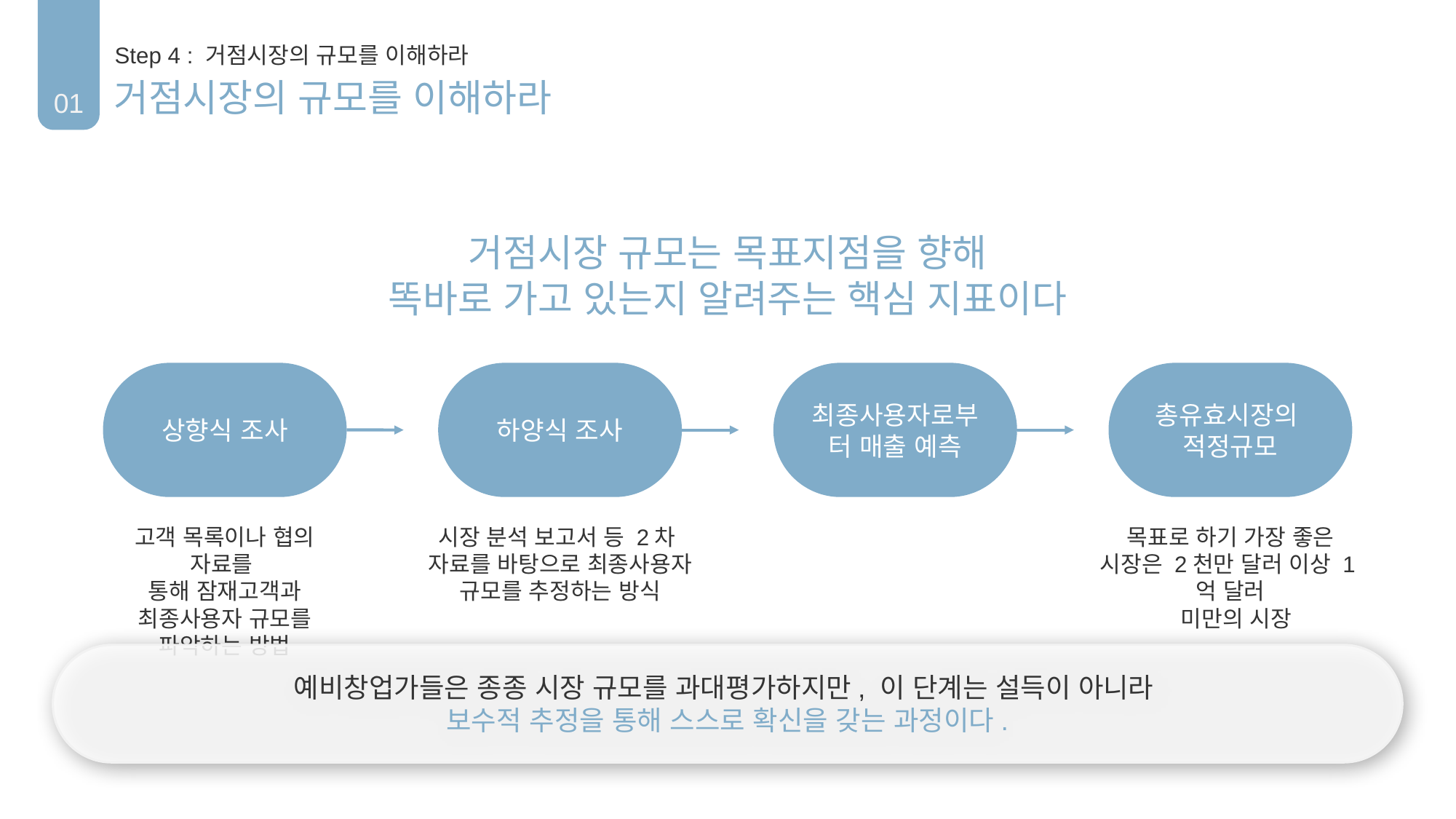

01
Step 4 : 거점시장의 규모를 이해하라
거점시장의 규모를 이해하라
거점시장 규모는 목표지점을 향해
똑바로 가고 있는지 알려주는 핵심 지표이다
상향식 조사
하양식 조사
최종사용자로부터 매출 예측
총유효시장의
적정규모
고객 목록이나 협의 자료를
통해 잠재고객과 최종사용자 규모를 파악하는 방법
시장 분석 보고서 등 2차
자료를 바탕으로 최종사용자 규모를 추정하는 방식
목표로 하기 가장 좋은 시장은 2천만 달러 이상 1억 달러
 미만의 시장
예비창업가들은 종종 시장 규모를 과대평가하지만, 이 단계는 설득이 아니라
보수적 추정을 통해 스스로 확신을 갖는 과정이다.